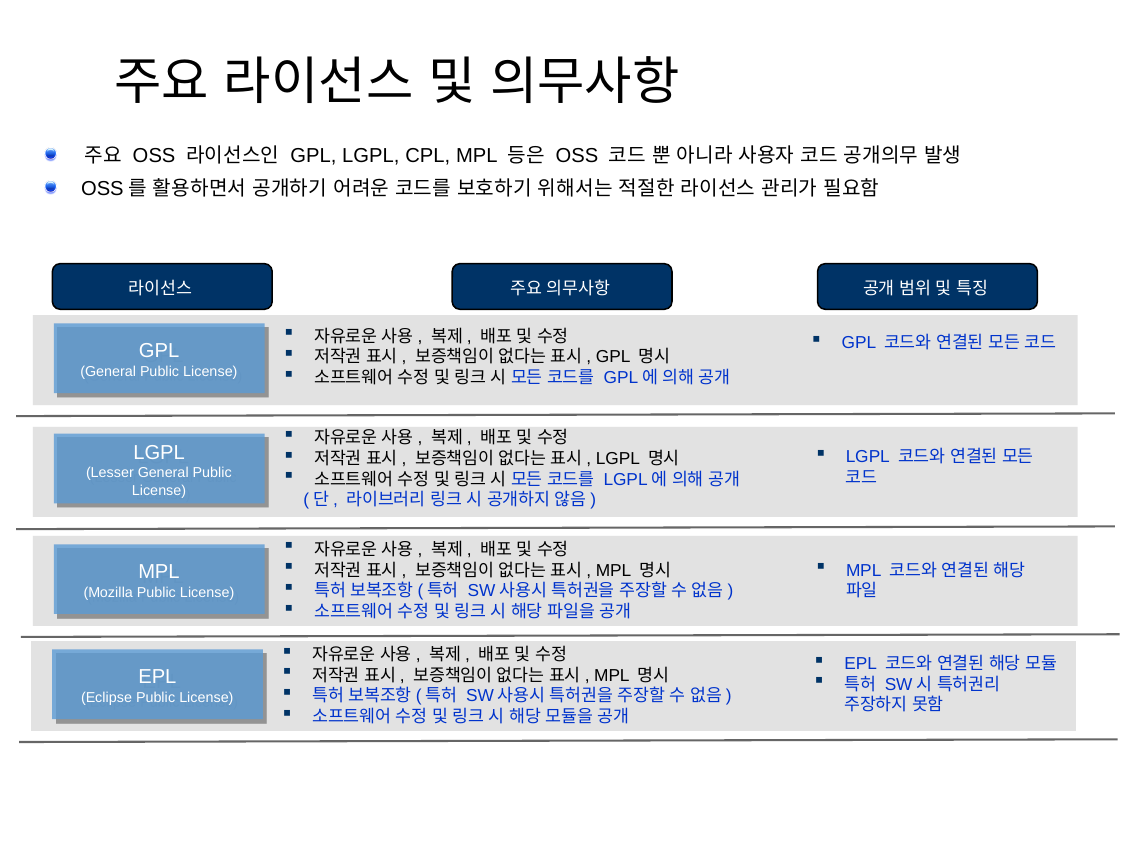

# 주요 라이선스 및 의무사항
 주요 OSS 라이선스인 GPL, LGPL, CPL, MPL 등은 OSS 코드 뿐 아니라 사용자 코드 공개의무 발생
 OSS를 활용하면서 공개하기 어려운 코드를 보호하기 위해서는 적절한 라이선스 관리가 필요함

라이선스

주요 의무사항

공개 범위 및 특징
GPL 코드와 연결된 모든 코드

GPL
(General Public License)
자유로운 사용, 복제, 배포 및 수정
저작권 표시, 보증책임이 없다는 표시, GPL 명시
소프트웨어 수정 및 링크 시 모든 코드를 GPL에 의해 공개

LGPL
(Lesser General Public License)
LGPL 코드와 연결된 모든 코드
자유로운 사용, 복제, 배포 및 수정
저작권 표시, 보증책임이 없다는 표시, LGPL 명시
소프트웨어 수정 및 링크 시 모든 코드를 LGPL에 의해 공개
    (단, 라이브러리 링크 시 공개하지 않음)

MPL
(Mozilla Public License)
자유로운 사용, 복제, 배포 및 수정
저작권 표시, 보증책임이 없다는 표시, MPL 명시
특허 보복조항(특허 SW사용시 특허권을 주장할 수 없음)
소프트웨어 수정 및 링크 시 해당 파일을 공개
MPL 코드와 연결된 해당 파일

EPL
(Eclipse Public License)
EPL 코드와 연결된 해당 모듈
특허 SW시 특허권리 주장하지 못함
자유로운 사용, 복제, 배포 및 수정
저작권 표시, 보증책임이 없다는 표시, MPL 명시
특허 보복조항(특허 SW사용시 특허권을 주장할 수 없음)
소프트웨어 수정 및 링크 시 해당 모듈을 공개